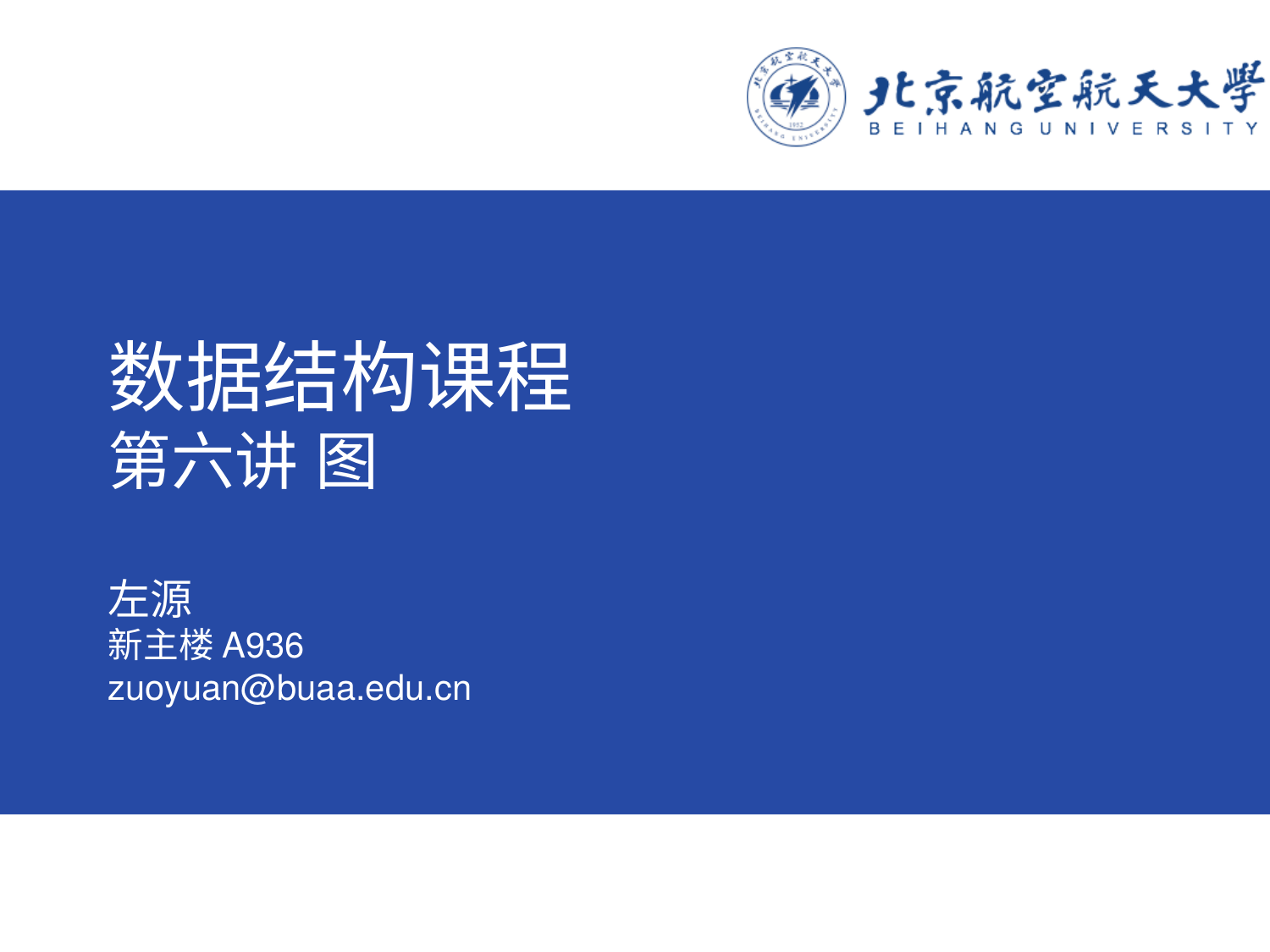

# 数据结构课程 第六讲 图
左源
新主楼A936
zuoyuan@buaa.edu.cn